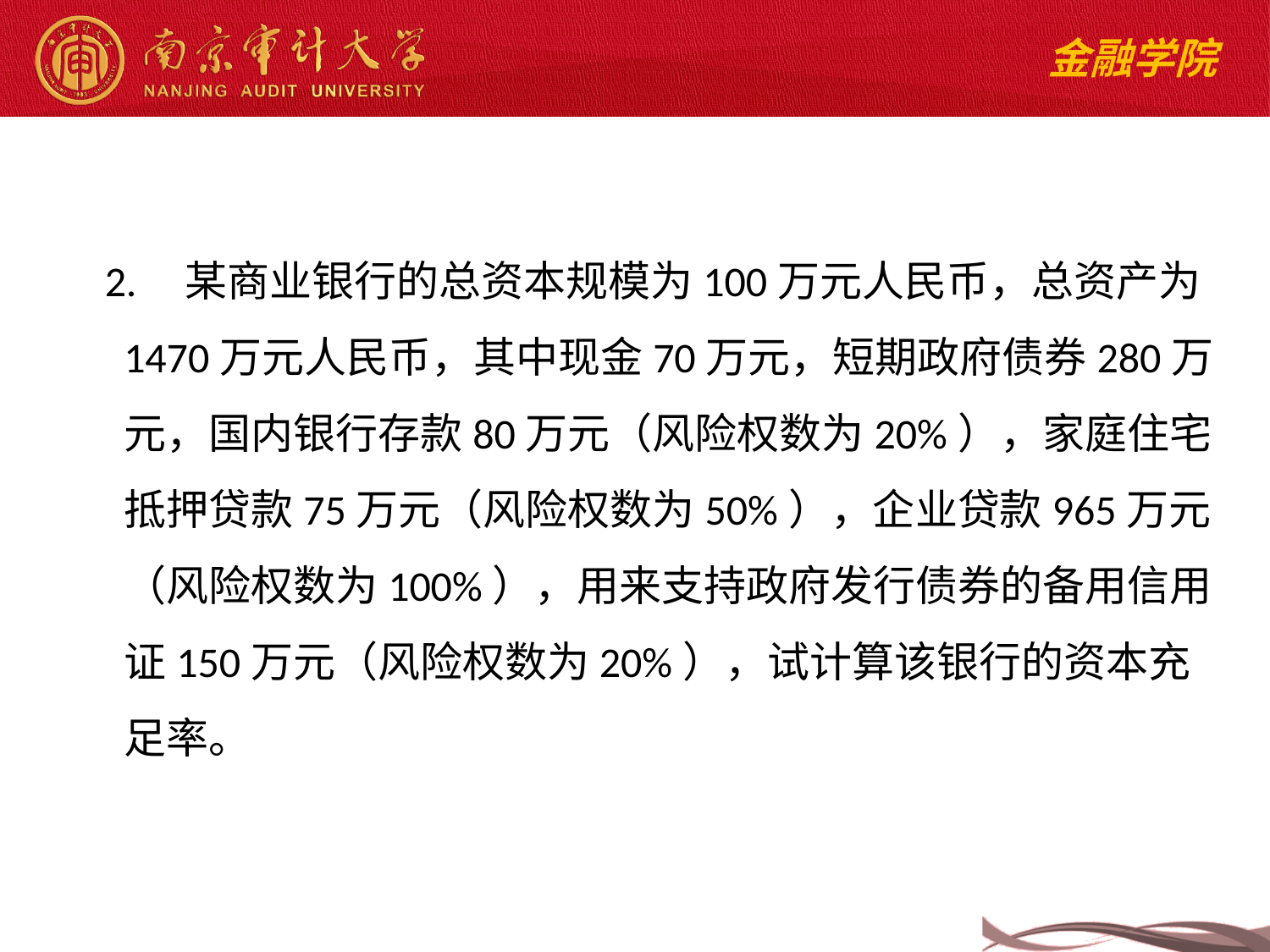

2.    某商业银行的总资本规模为100万元人民币，总资产为1470万元人民币，其中现金70万元，短期政府债券280万 元，国内银行存款80万元（风险权数为20%），家庭住宅抵押贷款75万元（风险权数为50%），企业贷款965万元（风险权数为100%），用来支持政府发行债券的备用信用证150万元（风险权数为20%），试计算该银行的资本充足率。